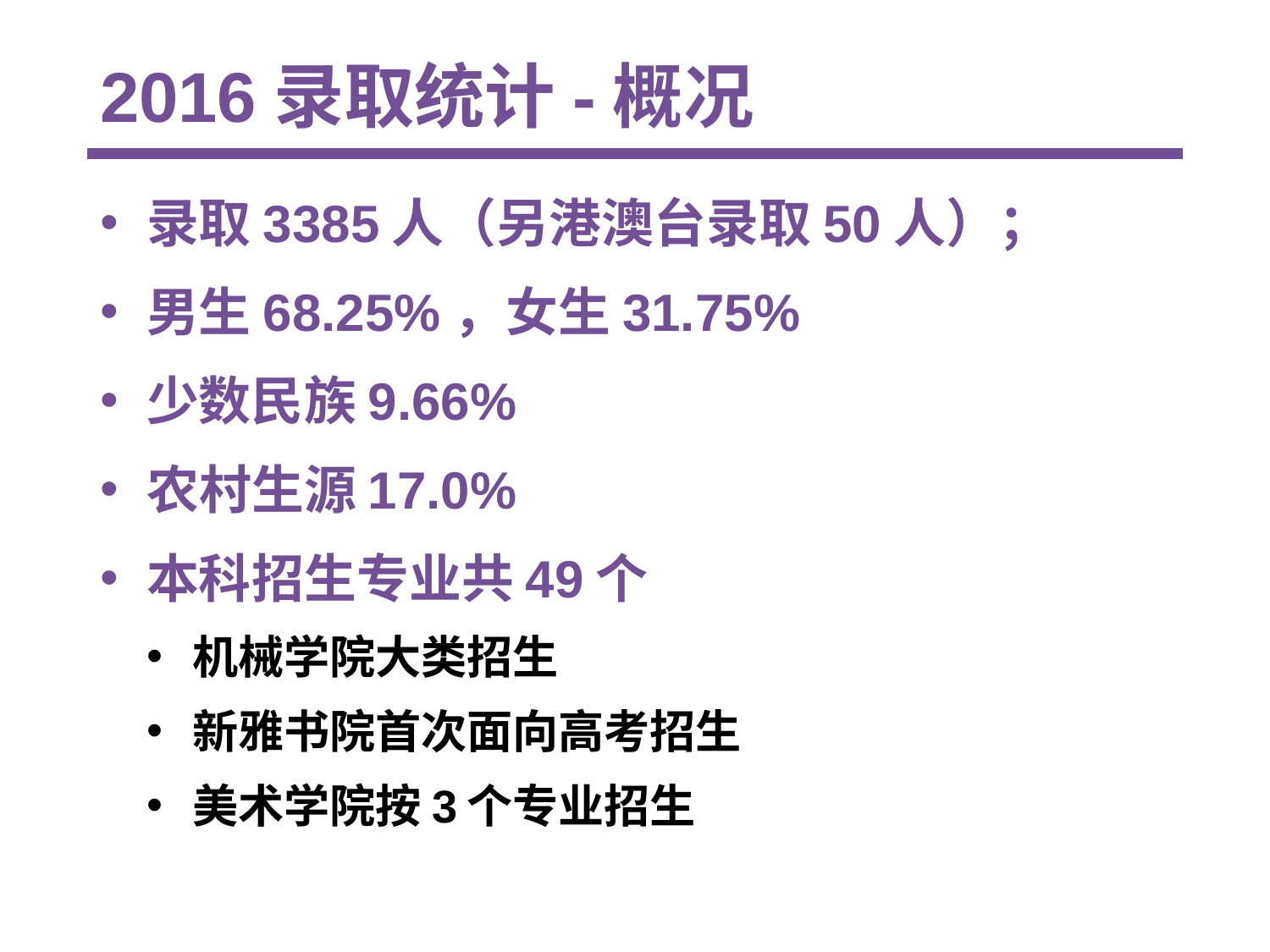

# 2016录取统计-概况
录取3385人（另港澳台录取50人）；
男生68.25%，女生31.75%
少数民族9.66%
农村生源17.0%
本科招生专业共49个
机械学院大类招生
新雅书院首次面向高考招生
美术学院按3个专业招生